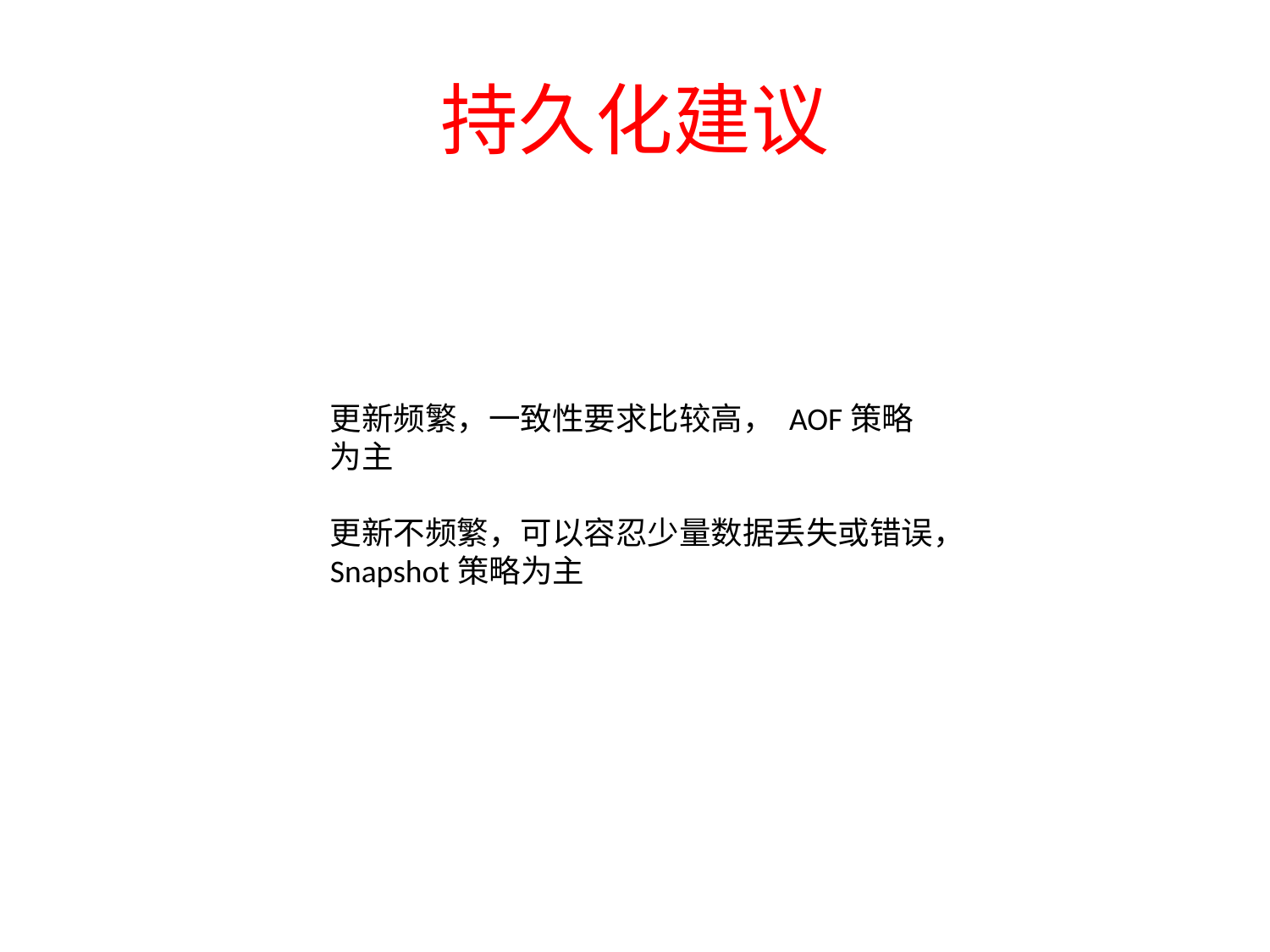

# 持久化建议
更新频繁，一致性要求比较高， AOF策略为主

更新不频繁，可以容忍少量数据丢失或错误，Snapshot策略为主